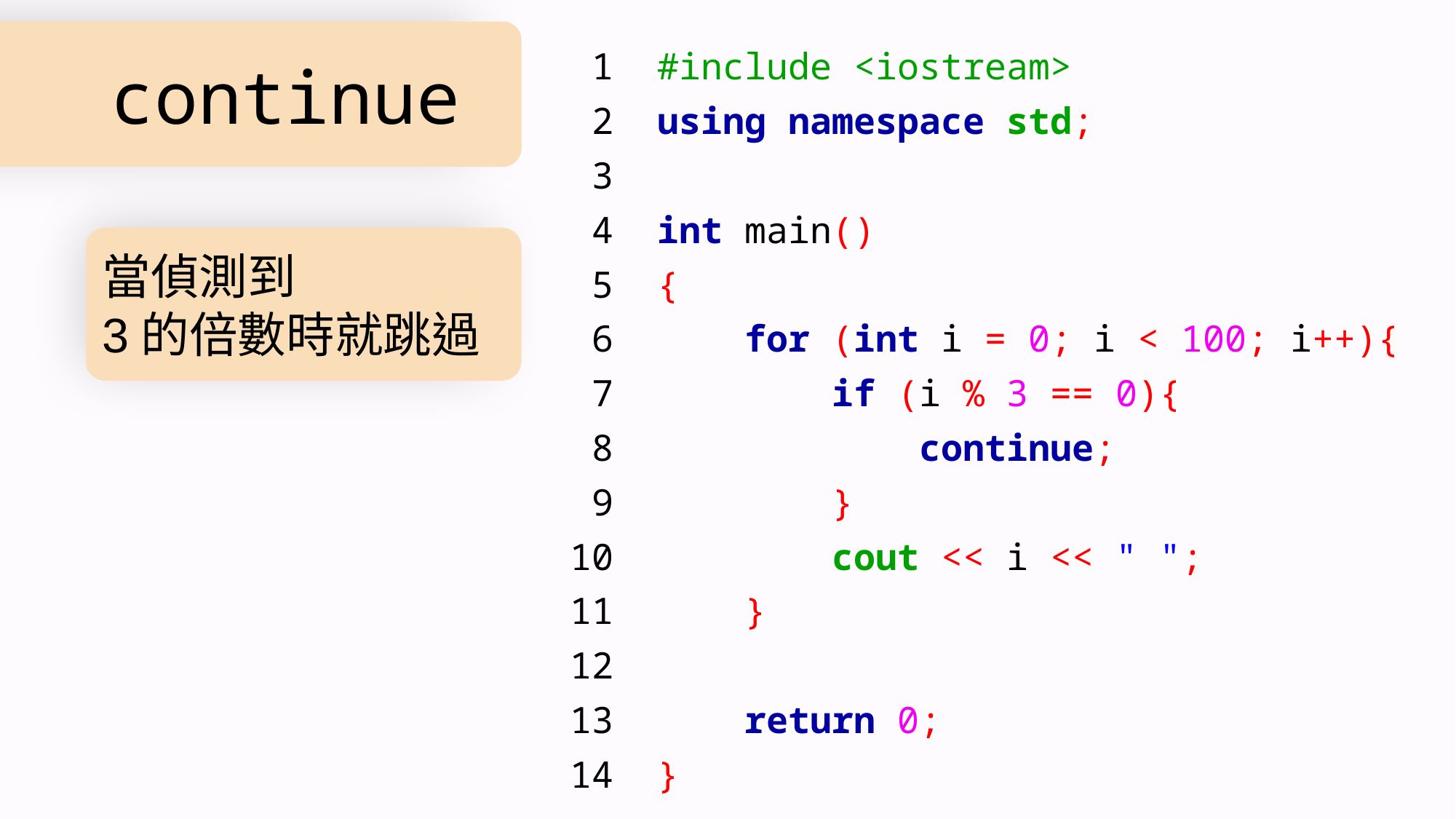

# continue
 1  #include <iostream>
 2  using namespace std;
 3
 4  int main()
 5  {
 6      for (int i = 0; i < 100; i++){
 7          if (i % 3 == 0){
 8              continue;
 9          }
10          cout << i << " ";
11      }
12
13      return 0;
14  }
當偵測到
3的倍數時就跳過